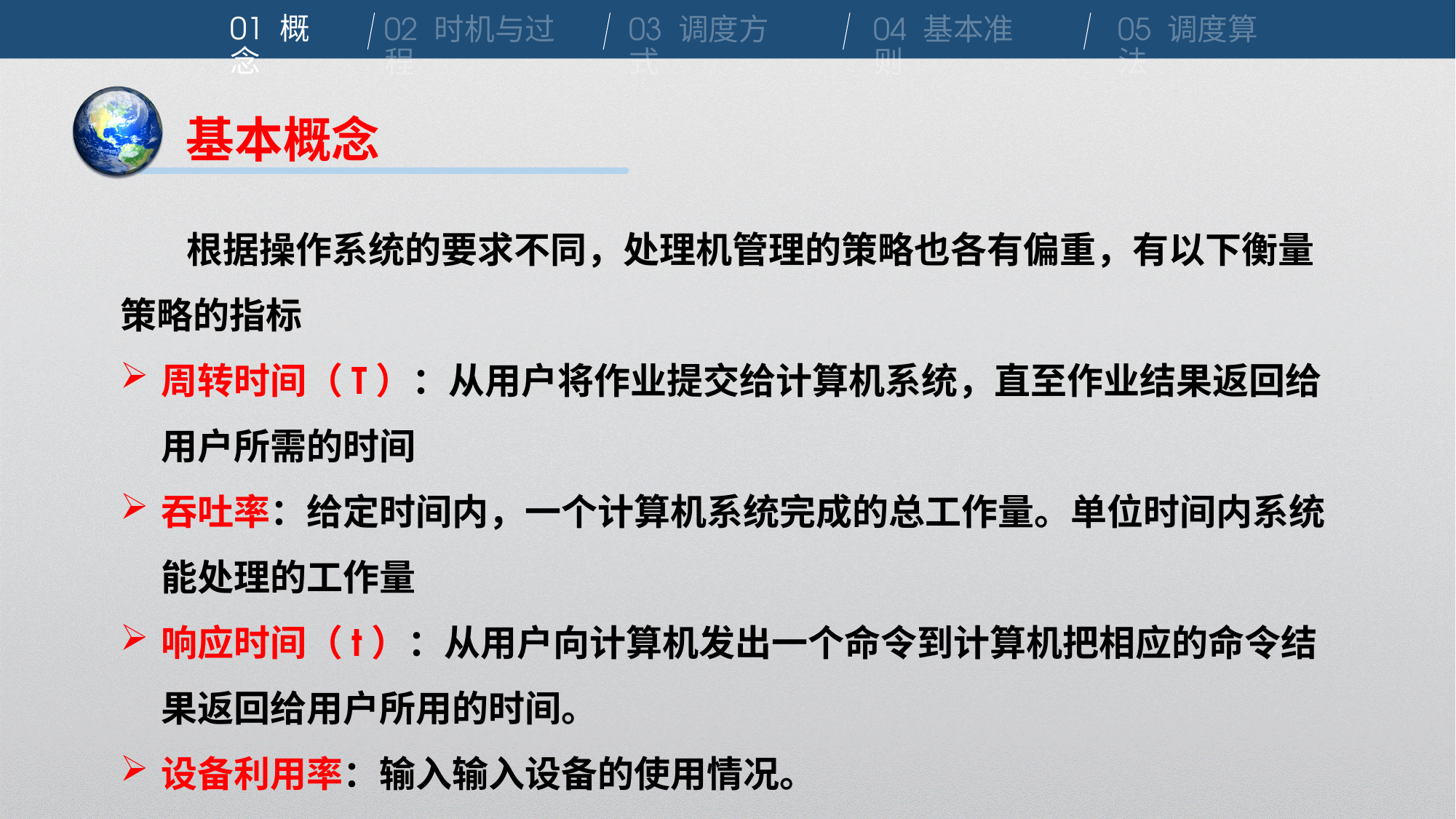

01 概念
02 时机与过程
03 调度方式
04 基本准则
05 调度算法
基本概念
       根据操作系统的要求不同，处理机管理的策略也各有偏重，有以下衡量策略的指标
周转时间（T）：从用户将作业提交给计算机系统，直至作业结果返回给用户所需的时间
吞吐率：给定时间内，一个计算机系统完成的总工作量。单位时间内系统能处理的工作量
响应时间（t）：从用户向计算机发出一个命令到计算机把相应的命令结果返回给用户所用的时间。
设备利用率：输入输入设备的使用情况。